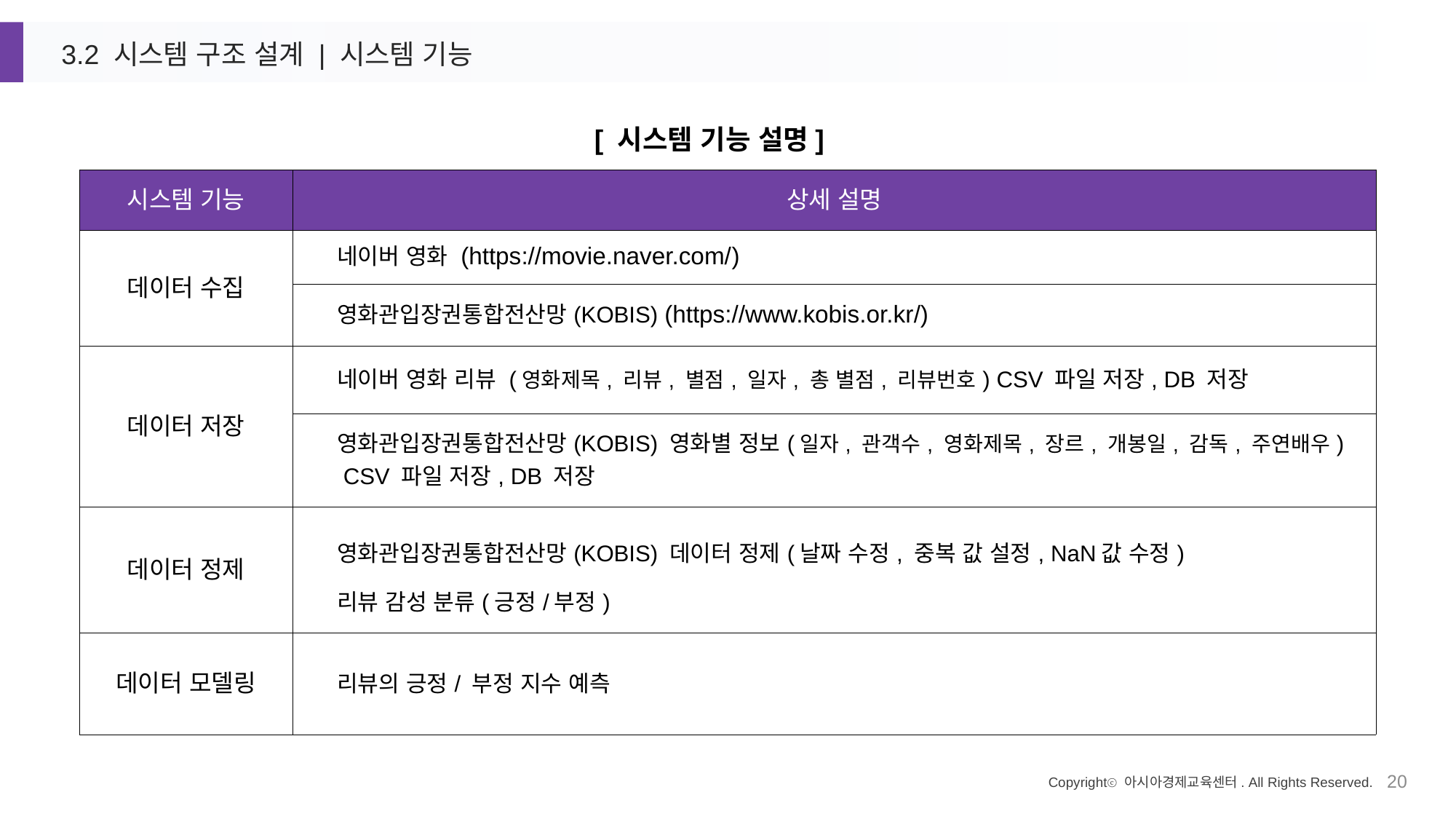

3.2 시스템 구조 설계 | 시스템 기능
[ 시스템 기능 설명]
| 시스템 기능 | 상세 설명 |
| --- | --- |
| 데이터 수집 | 네이버 영화 (https://movie.naver.com/) |
|  | 영화관입장권통합전산망(KOBIS) (https://www.kobis.or.kr/) |
| 데이터 저장 | 네이버 영화 리뷰 (영화제목, 리뷰, 별점, 일자, 총 별점, 리뷰번호) CSV 파일 저장, DB 저장 |
|  | 영화관입장권통합전산망(KOBIS) 영화별 정보(일자, 관객수, 영화제목, 장르, 개봉일, 감독, 주연배우) CSV 파일 저장, DB 저장 |
| 데이터 정제 | 영화관입장권통합전산망(KOBIS) 데이터 정제(날짜 수정, 중복 값 설정, NaN값 수정) 리뷰 감성 분류(긍정/부정) |
| 데이터 모델링 | 리뷰의 긍정/ 부정 지수 예측 |
Copyrightⓒ 아시아경제교육센터. All Rights Reserved.